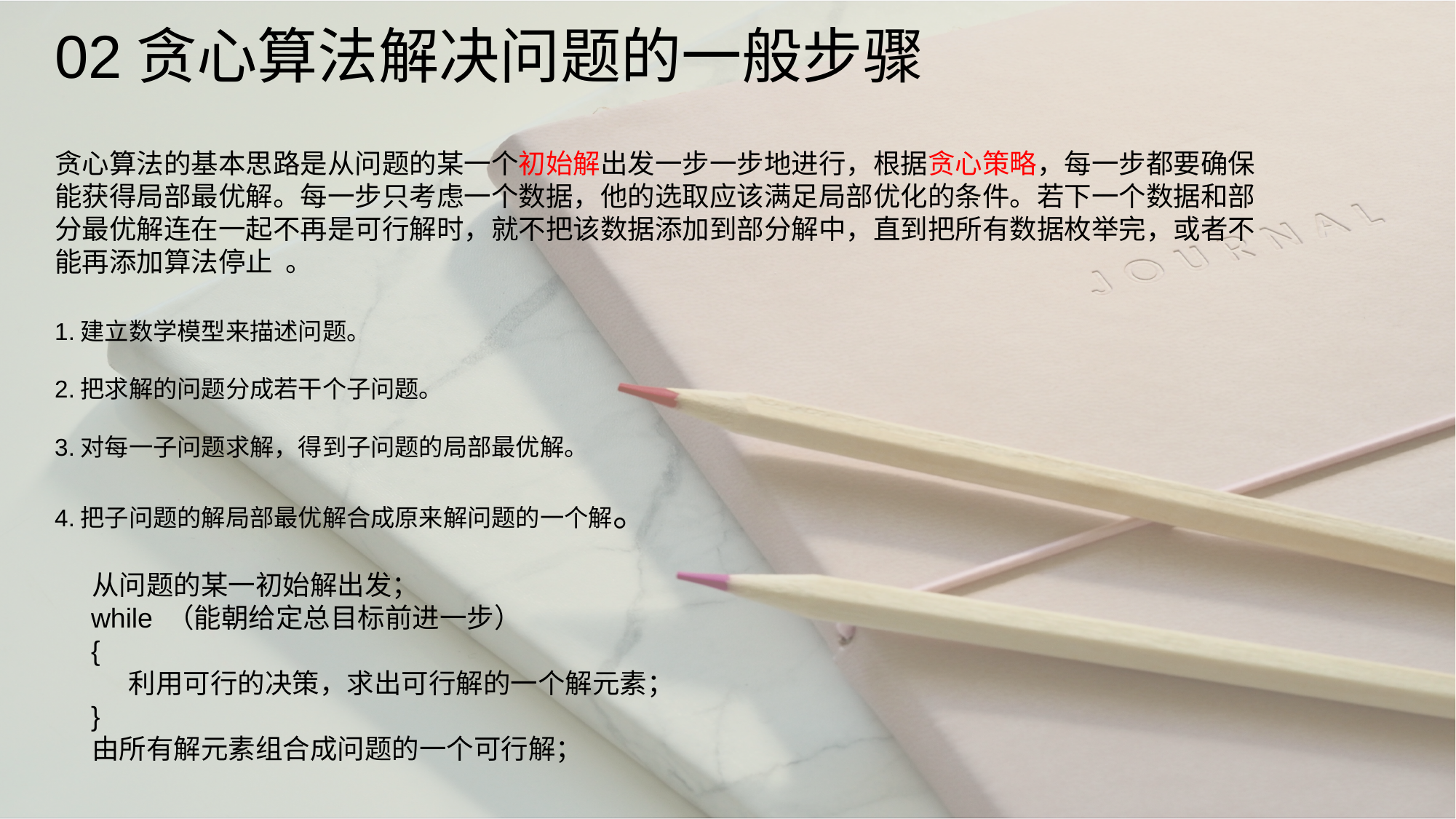

02贪心算法解决问题的一般步骤
贪心算法的基本思路是从问题的某一个初始解出发一步一步地进行，根据贪心策略，每一步都要确保能获得局部最优解。每一步只考虑一个数据，他的选取应该满足局部优化的条件。若下一个数据和部分最优解连在一起不再是可行解时，就不把该数据添加到部分解中，直到把所有数据枚举完，或者不能再添加算法停止  。
1.建立数学模型来描述问题。

2.把求解的问题分成若干个子问题。

3.对每一子问题求解，得到子问题的局部最优解。

4.把子问题的解局部最优解合成原来解问题的一个解。
    从问题的某一初始解出发；
    while （能朝给定总目标前进一步）
    {
          利用可行的决策，求出可行解的一个解元素；
    }
    由所有解元素组合成问题的一个可行解；